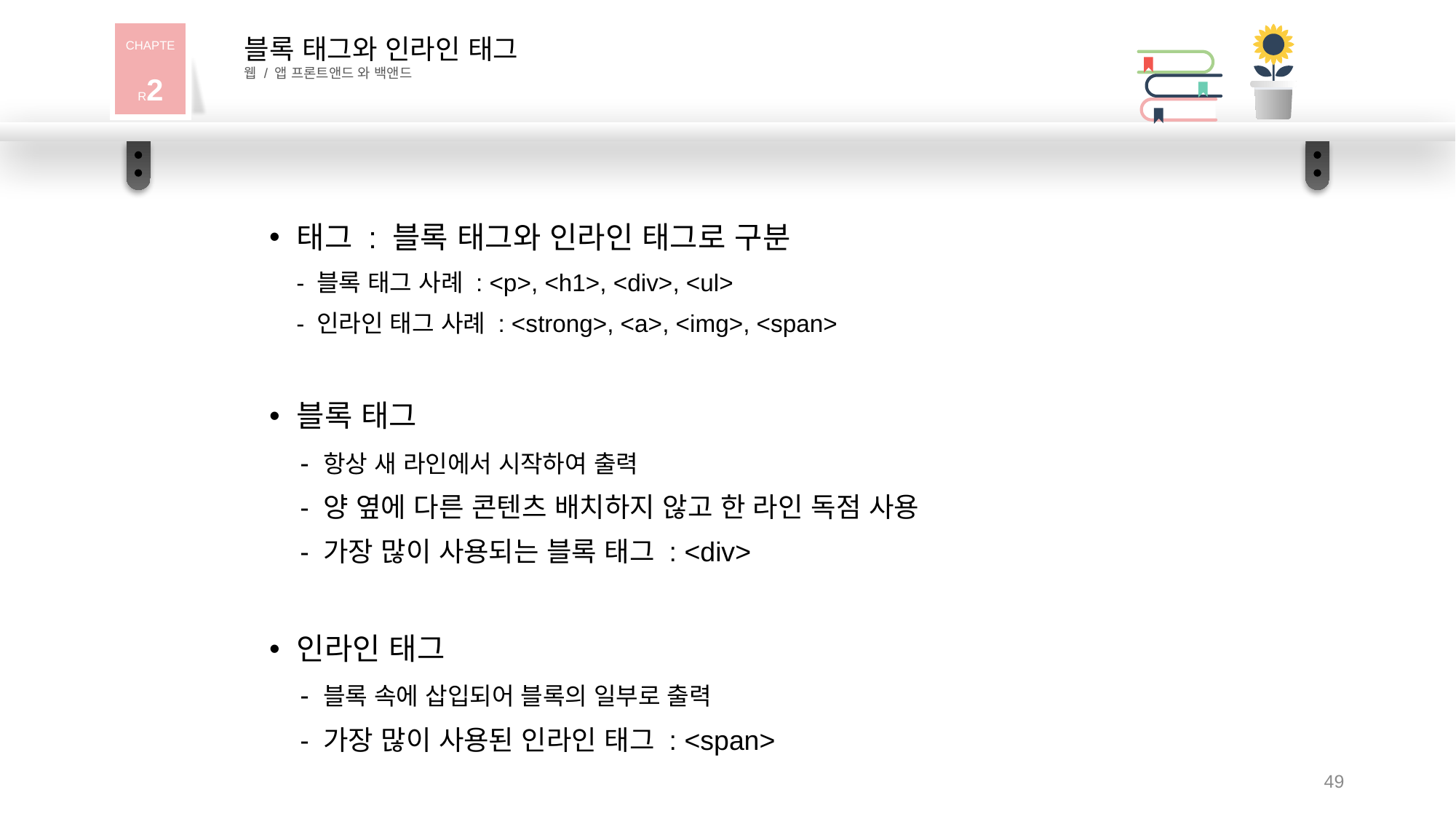

CHAPTER2

블록 태그와 인라인 태그
웹 / 앱 프론트앤드 와 백앤드

태그 : 블록 태그와 인라인 태그로 구분
    - 블록 태그 사례 : <p>, <h1>, <div>, <ul>
    - 인라인 태그 사례 : <strong>, <a>, <img>, <span>

블록 태그
    - 항상 새 라인에서 시작하여 출력
    - 양 옆에 다른 콘텐츠 배치하지 않고 한 라인 독점 사용
    - 가장 많이 사용되는 블록 태그 : <div>

인라인 태그
    - 블록 속에 삽입되어 블록의 일부로 출력
    - 가장 많이 사용된 인라인 태그 : <span>
49